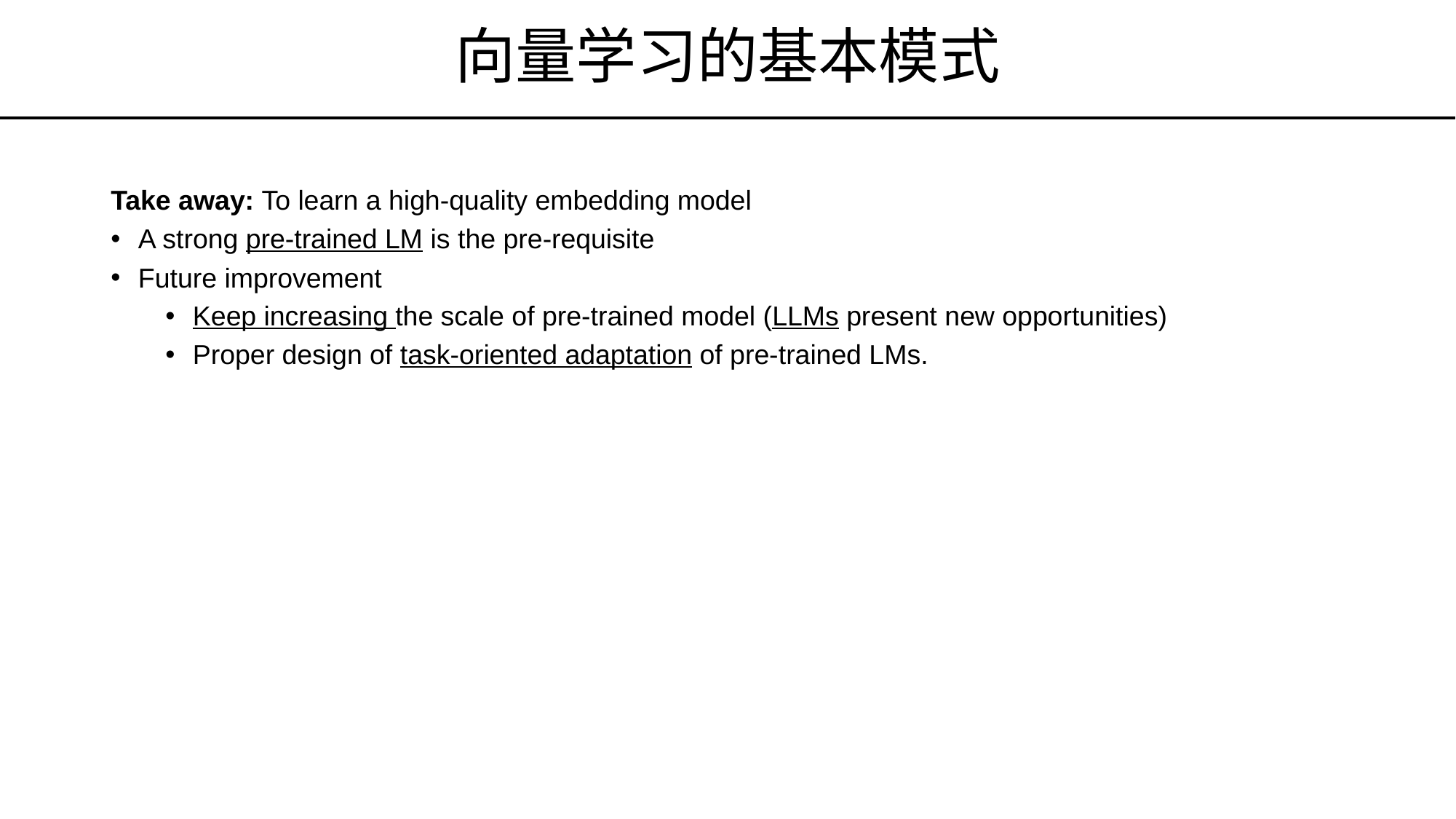

# 向量学习的基本模式
Take away: To learn a high-quality embedding model
A strong pre-trained LM is the pre-requisite
Future improvement
Keep increasing the scale of pre-trained model (LLMs present new opportunities)
Proper design of task-oriented adaptation of pre-trained LMs.